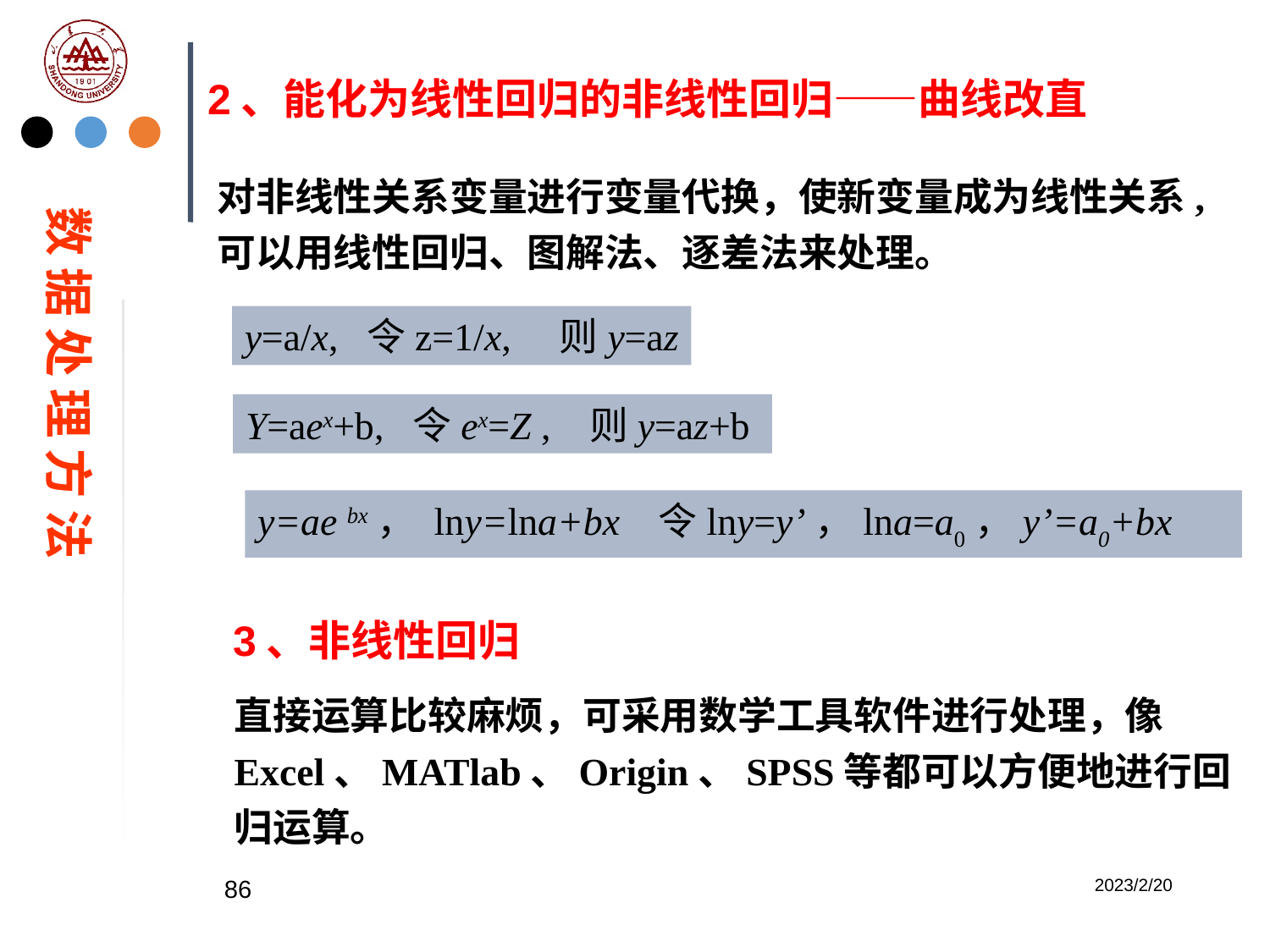

2、能化为线性回归的非线性回归——曲线改直
对非线性关系变量进行变量代换，使新变量成为线性关系, 可以用线性回归、图解法、逐差法来处理。
数 据 处 理 方 法
y=a/x,  令z=1/x,    则y=az
Y=aex+b,  令ex=Z ,   则y=az+b
y=ae bx， lny=lna+bx   令lny=y’，lna=a0，y’=a0+bx
3、非线性回归
直接运算比较麻烦，可采用数学工具软件进行处理，像Excel、MATlab、Origin、SPSS等都可以方便地进行回归运算。
86
2023/2/20